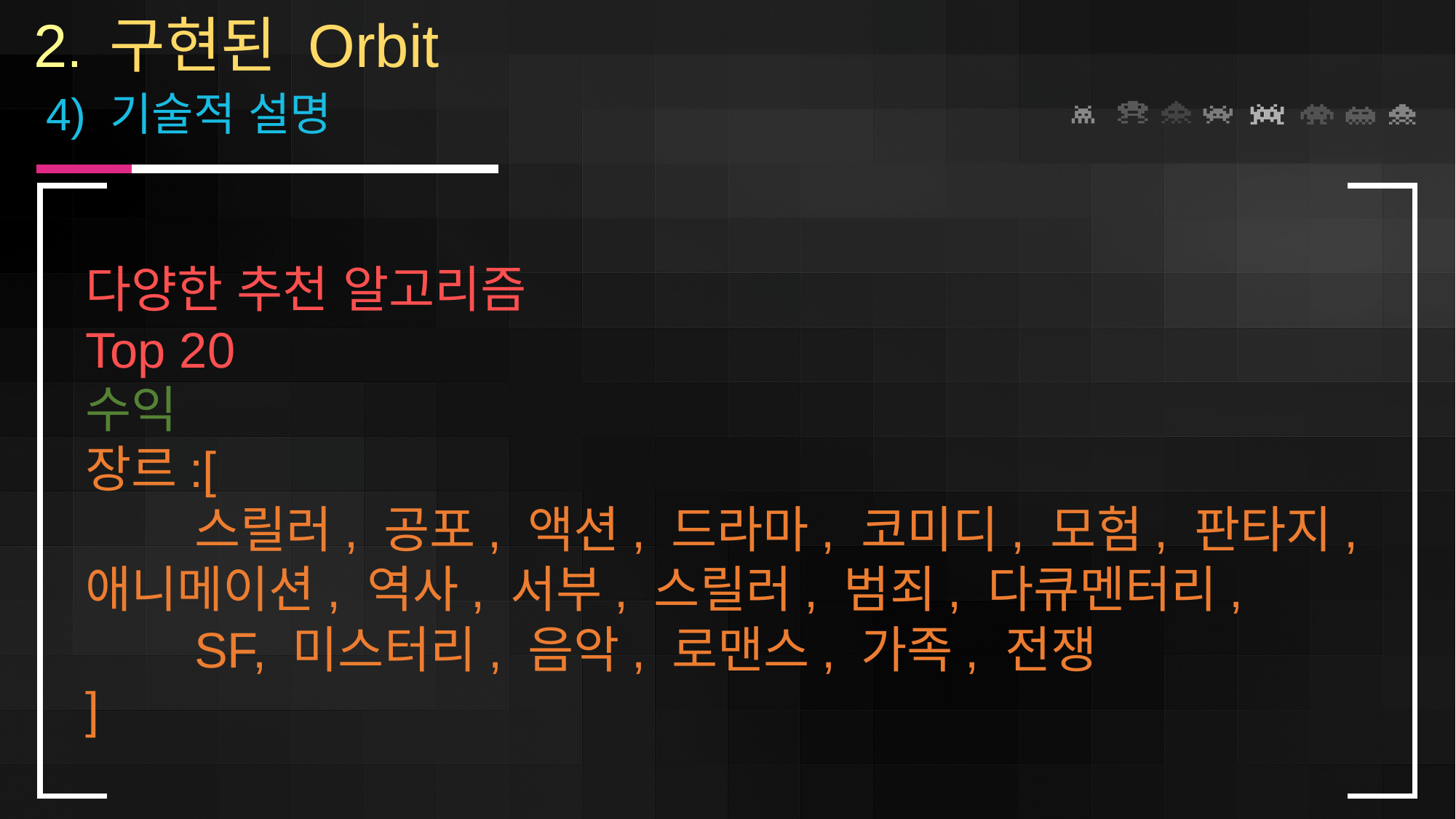

2. 구현된 Orbit

 4) 기술적 설명

다양한 추천 알고리즘
Top 20
수익
장르:[
	스릴러, 공포, 액션, 드라마, 코미디, 모험, 판타지, 	애니메이션, 역사, 서부, 스릴러, 범죄, 다큐멘터리,
	SF, 미스터리, 음악, 로맨스, 가족, 전쟁
]